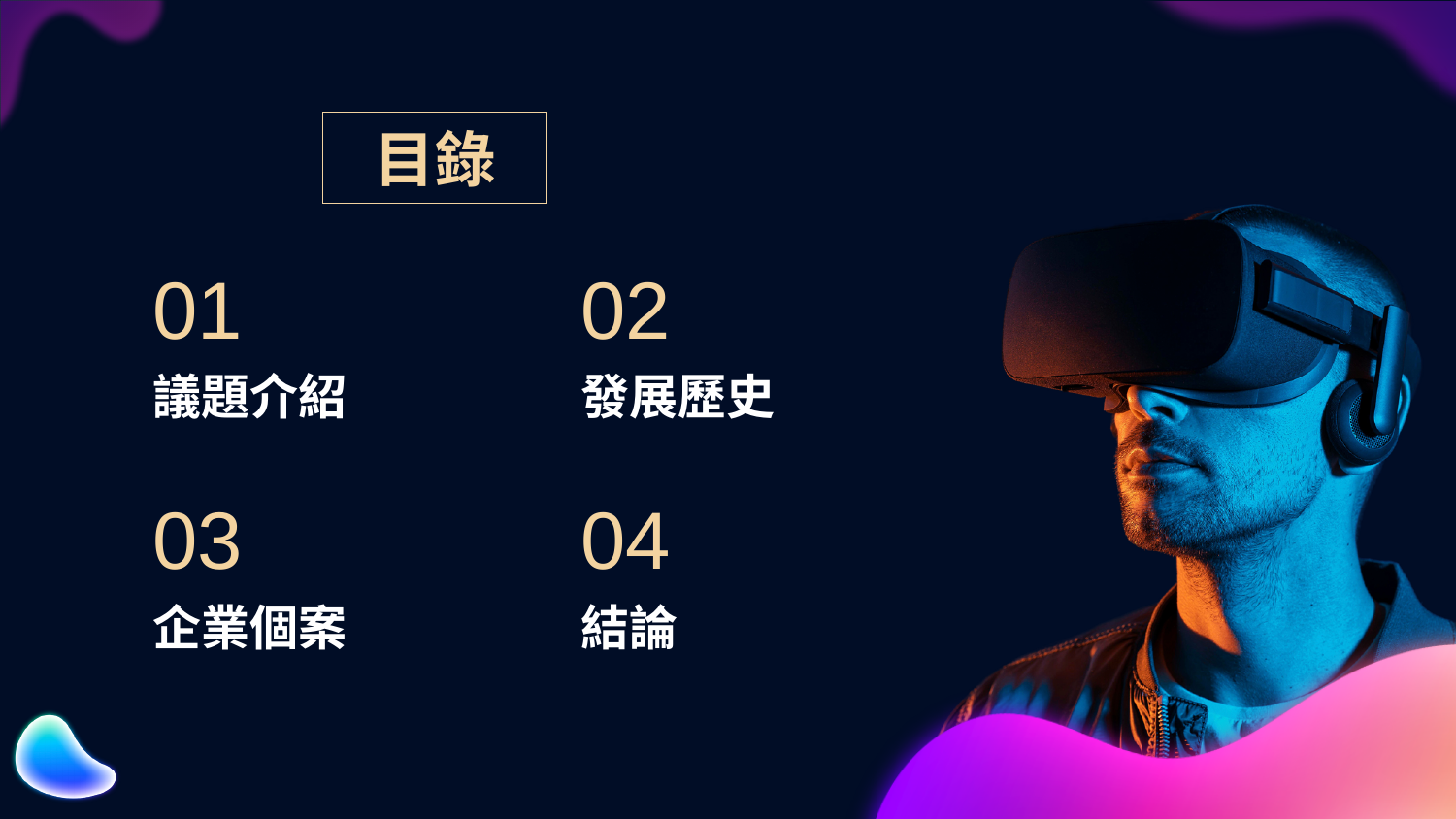

目錄
01
02
# 議題介紹
發展歷史
03
04
企業個案
結論